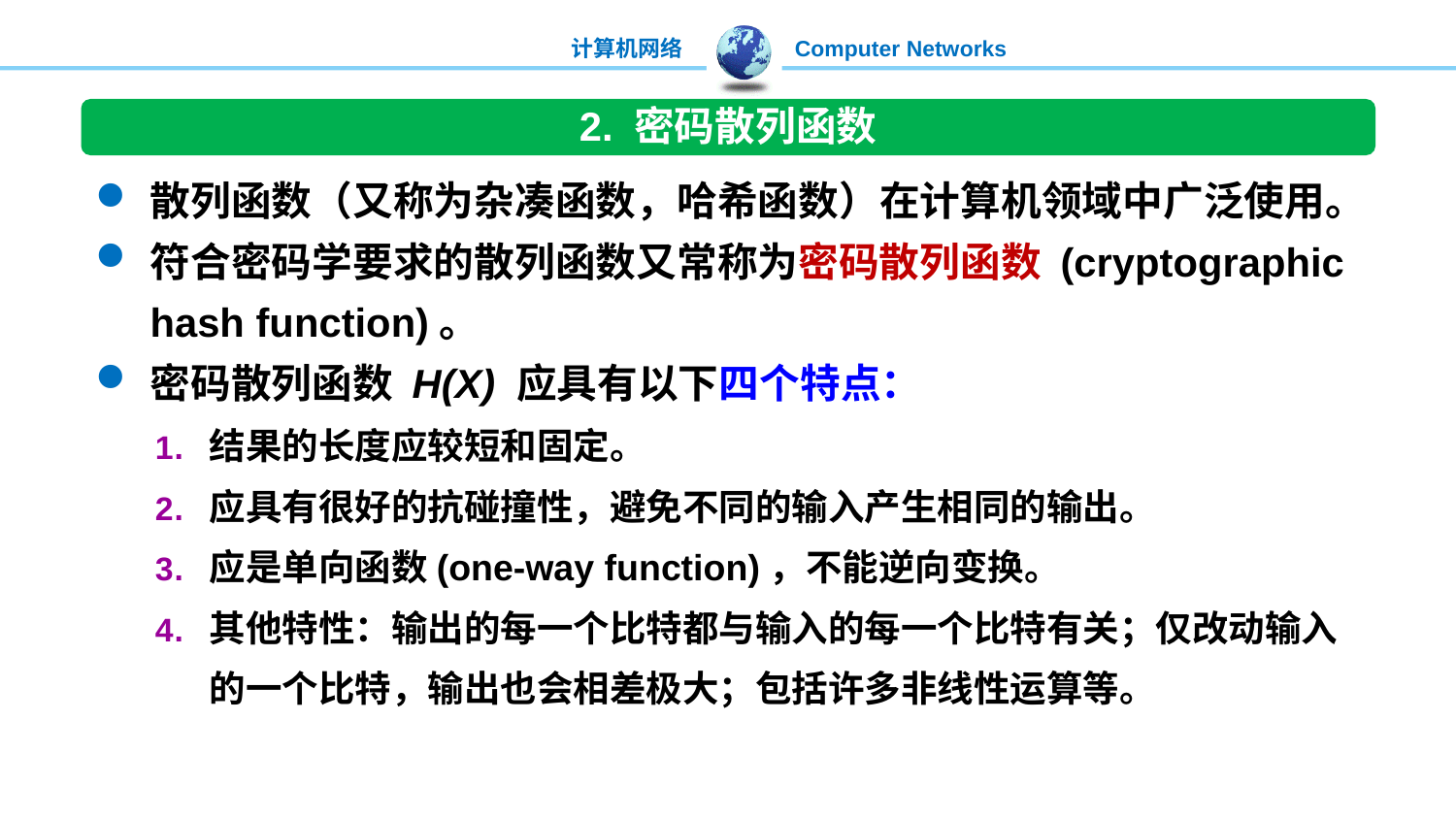

2. 密码散列函数

散列函数（又称为杂凑函数，哈希函数）在计算机领域中广泛使用。
符合密码学要求的散列函数又常称为密码散列函数 (cryptographic hash function)。
密码散列函数 H(X) 应具有以下四个特点：
结果的长度应较短和固定。
应具有很好的抗碰撞性，避免不同的输入产生相同的输出。
应是单向函数(one-way function)，不能逆向变换。
其他特性：输出的每一个比特都与输入的每一个比特有关；仅改动输入的一个比特，输出也会相差极大；包括许多非线性运算等。